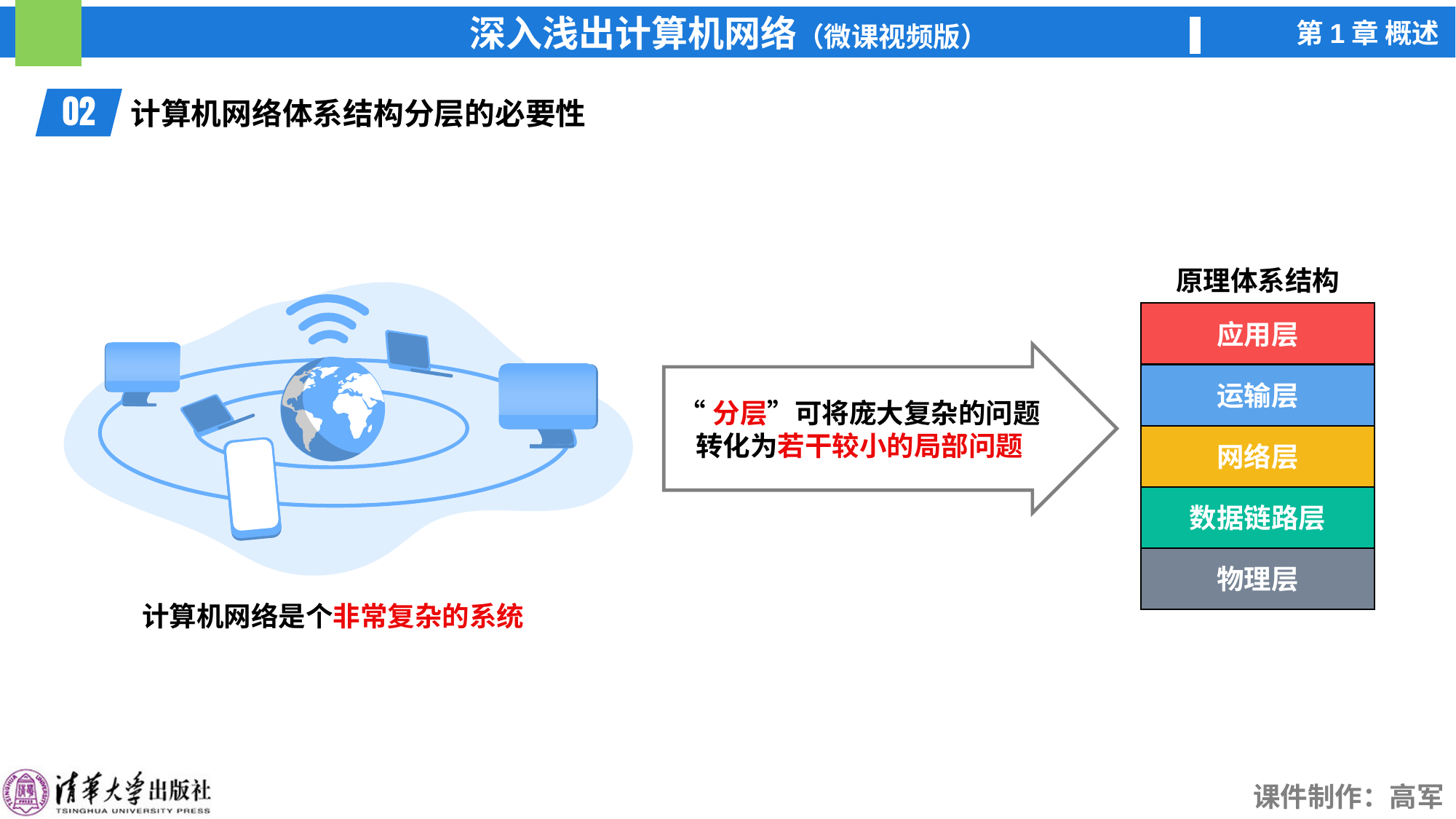

02
计算机网络体系结构分层的必要性
原理体系结构
应用层
运输层
网络层
数据链路层
物理层

“分层”可将庞大复杂的问题转化为若干较小的局部问题
计算机网络是个非常复杂的系统